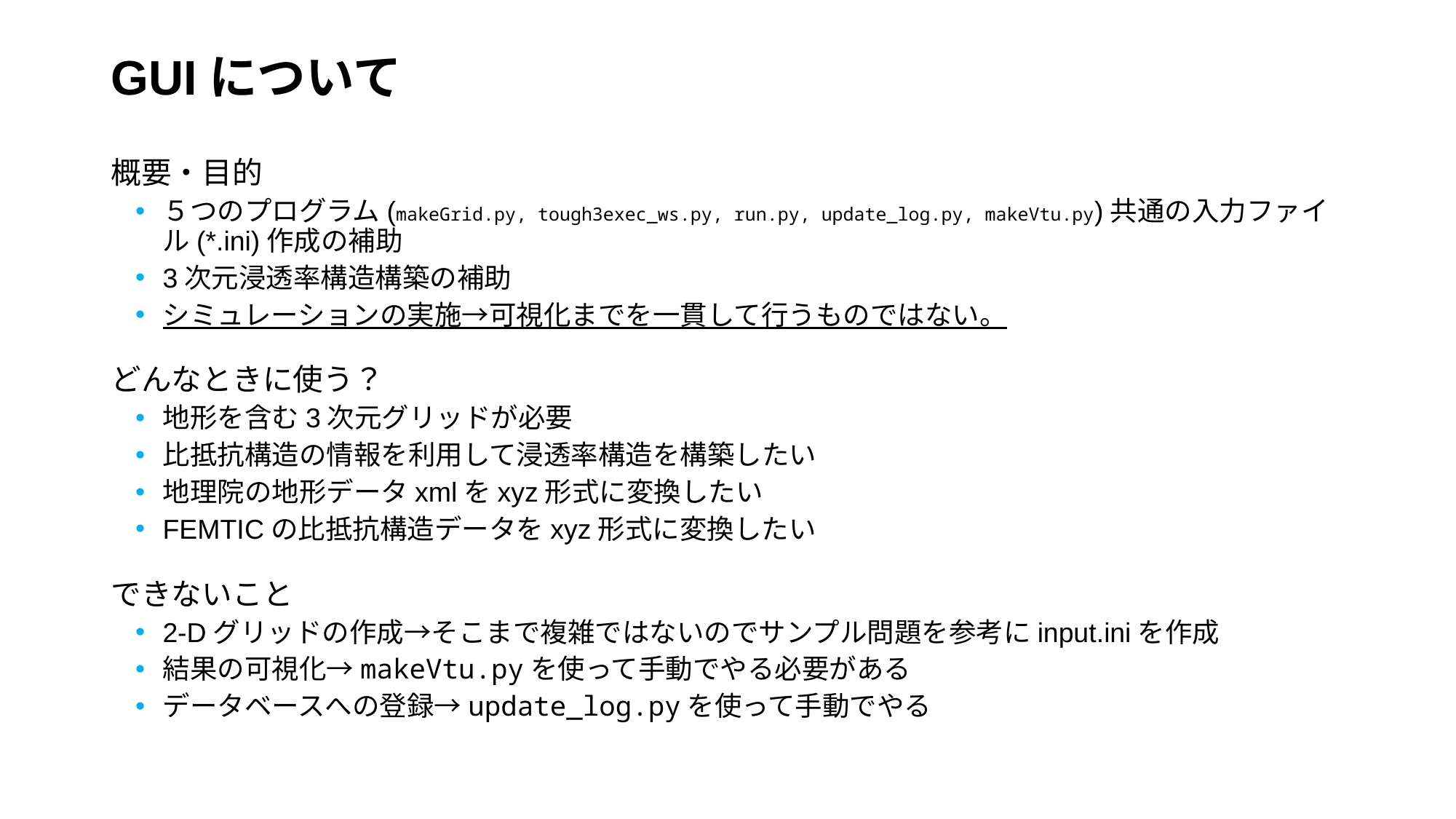

# GUIについて
概要・目的
５つのプログラム(makeGrid.py, tough3exec_ws.py, run.py, update_log.py, makeVtu.py)共通の入力ファイル(*.ini)作成の補助
3次元浸透率構造構築の補助
シミュレーションの実施→可視化までを一貫して行うものではない。
どんなときに使う？
地形を含む3次元グリッドが必要
比抵抗構造の情報を利用して浸透率構造を構築したい
地理院の地形データxmlをxyz形式に変換したい
FEMTICの比抵抗構造データをxyz形式に変換したい
できないこと
2-Dグリッドの作成→そこまで複雑ではないのでサンプル問題を参考にinput.iniを作成
結果の可視化→makeVtu.pyを使って手動でやる必要がある
データベースへの登録→update_log.pyを使って手動でやる